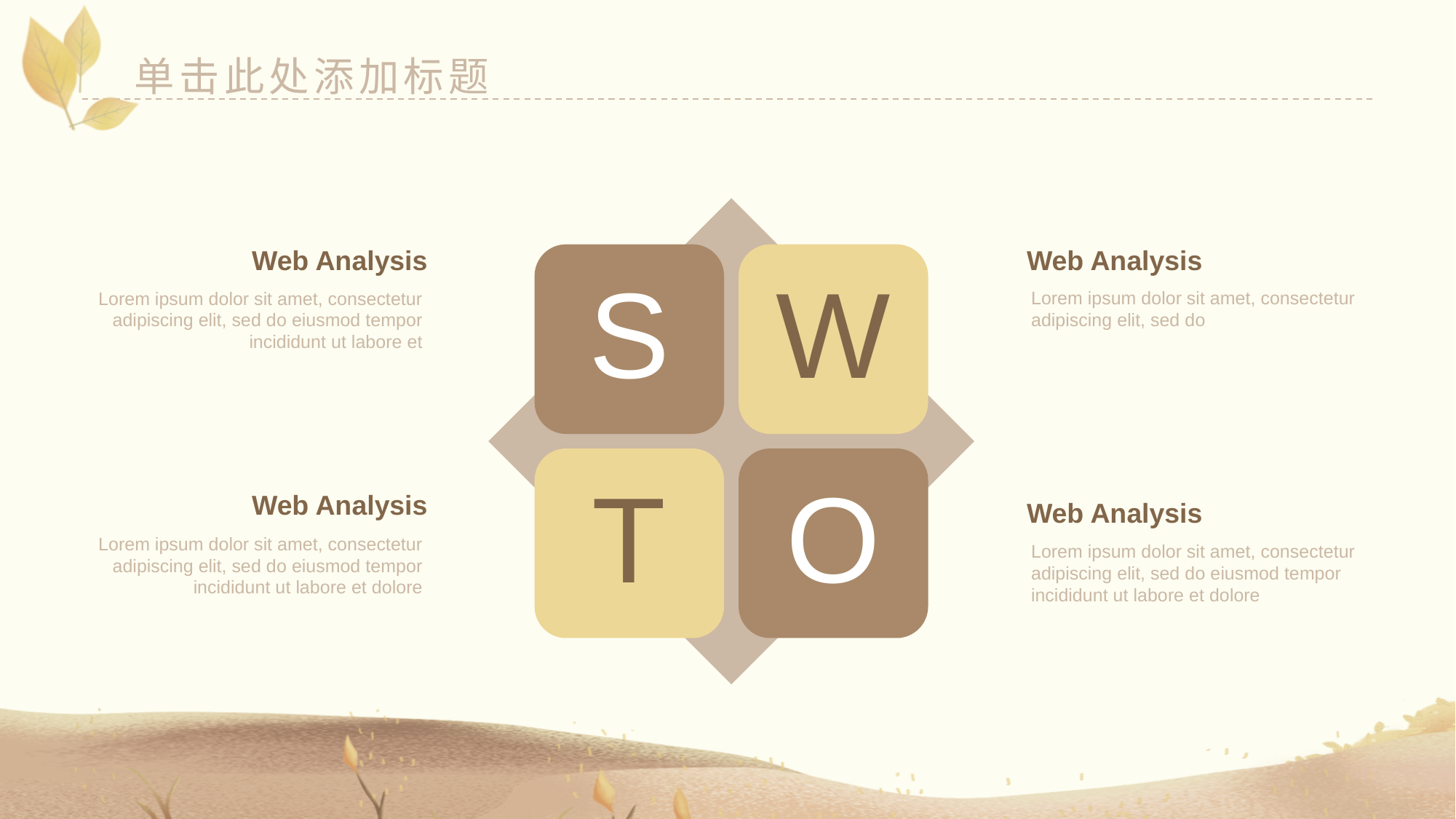

单击此处添加标题

S
W
T
O
Web Analysis
Lorem ipsum dolor sit amet, consectetur adipiscing elit, sed do eiusmod tempor incididunt ut labore et
Web Analysis
Lorem ipsum dolor sit amet, consectetur adipiscing elit, sed do
Web Analysis
Lorem ipsum dolor sit amet, consectetur adipiscing elit, sed do eiusmod tempor incididunt ut labore et dolore
Web Analysis
Lorem ipsum dolor sit amet, consectetur adipiscing elit, sed do eiusmod tempor incididunt ut labore et dolore